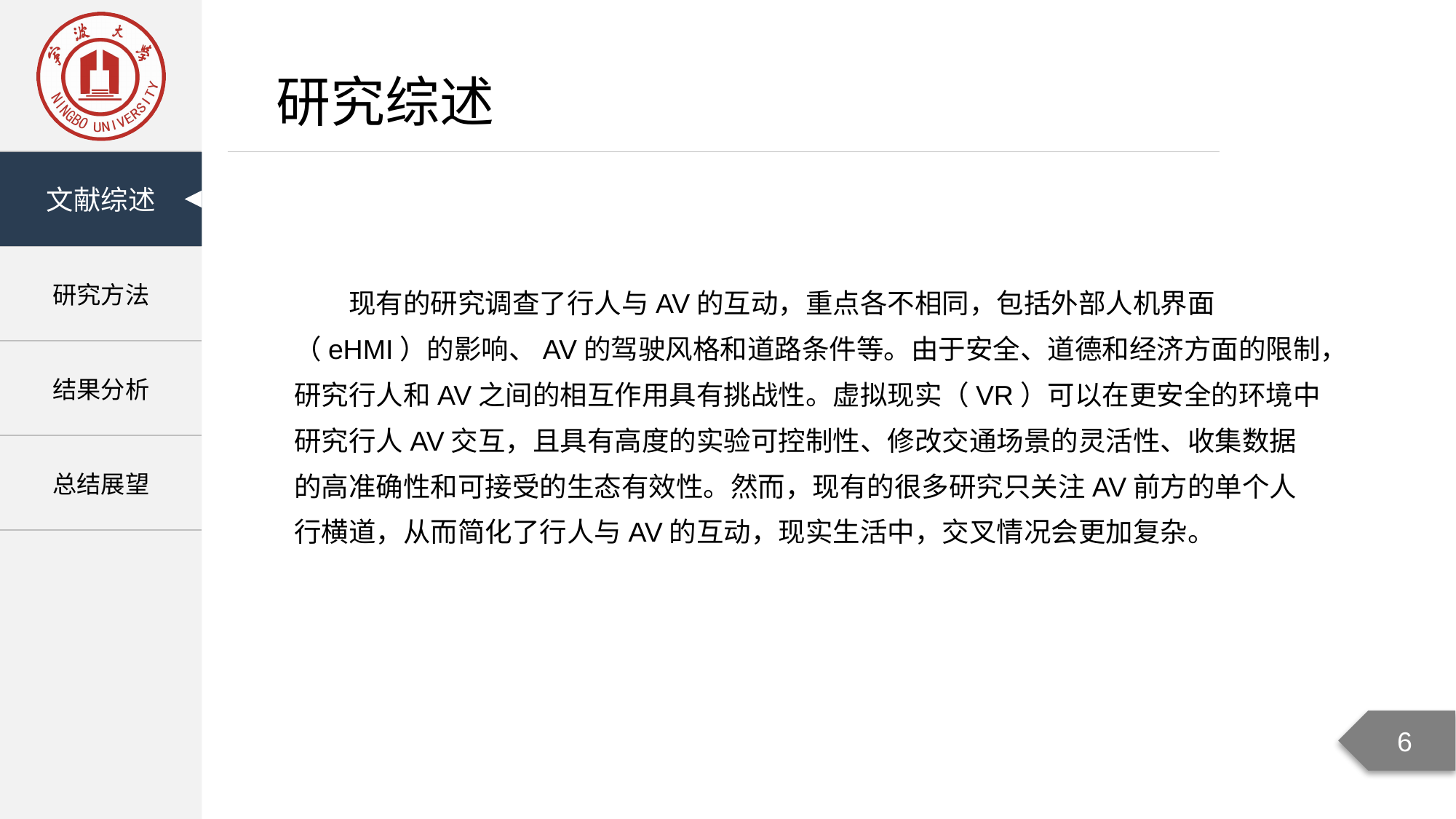

研究综述
现有的研究调查了行人与AV的互动，重点各不相同，包括外部人机界面（eHMI）的影响、AV的驾驶风格和道路条件等。由于安全、道德和经济方面的限制，研究行人和AV之间的相互作用具有挑战性。虚拟现实（VR）可以在更安全的环境中研究行人AV交互，且具有高度的实验可控制性、修改交通场景的灵活性、收集数据的高准确性和可接受的生态有效性。然而，现有的很多研究只关注AV前方的单个人行横道，从而简化了行人与AV的互动，现实生活中，交叉情况会更加复杂。